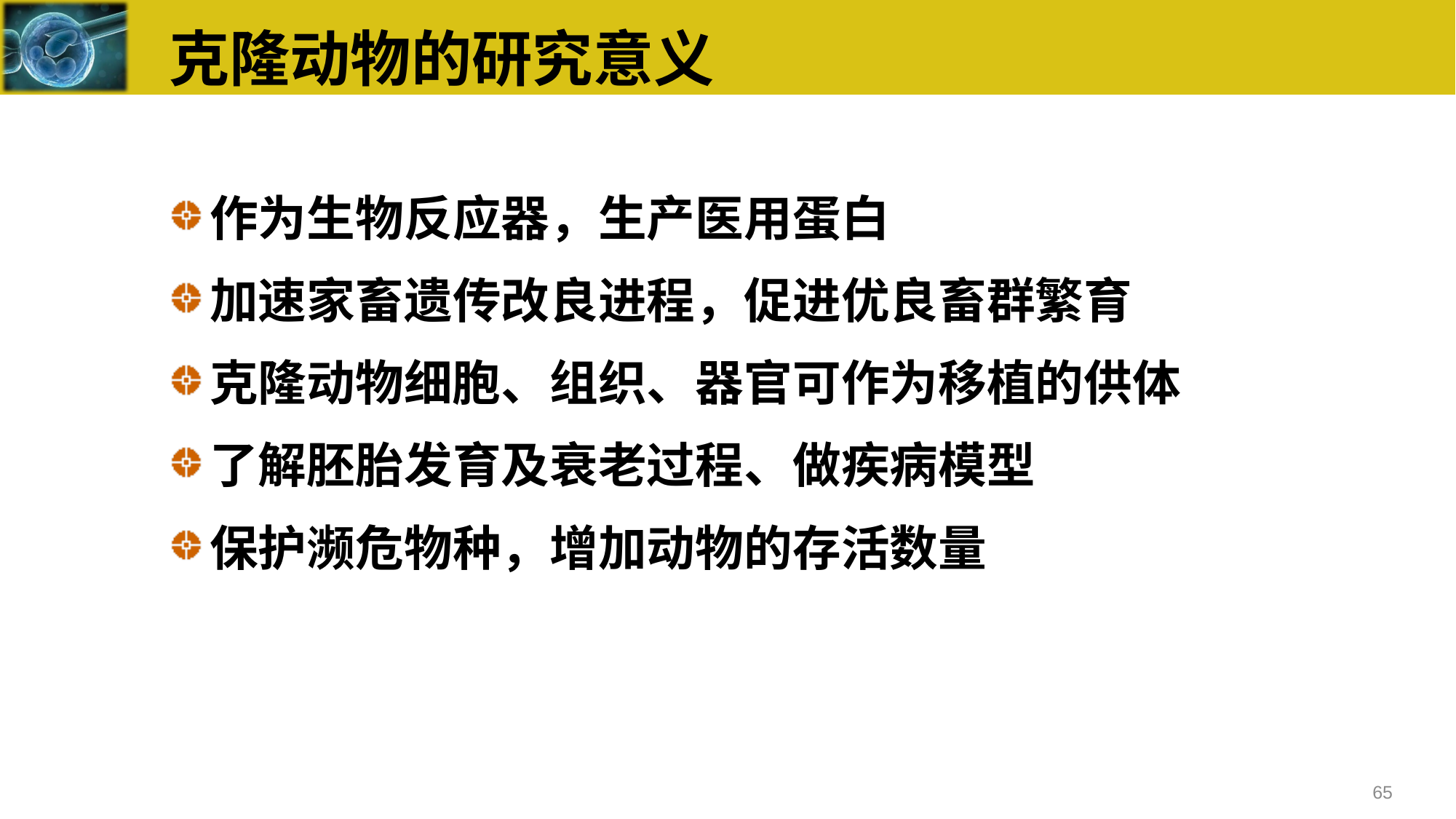

克隆动物的研究意义
作为生物反应器，生产医用蛋白
加速家畜遗传改良进程，促进优良畜群繁育
克隆动物细胞、组织、器官可作为移植的供体
了解胚胎发育及衰老过程、做疾病模型
保护濒危物种，增加动物的存活数量
65